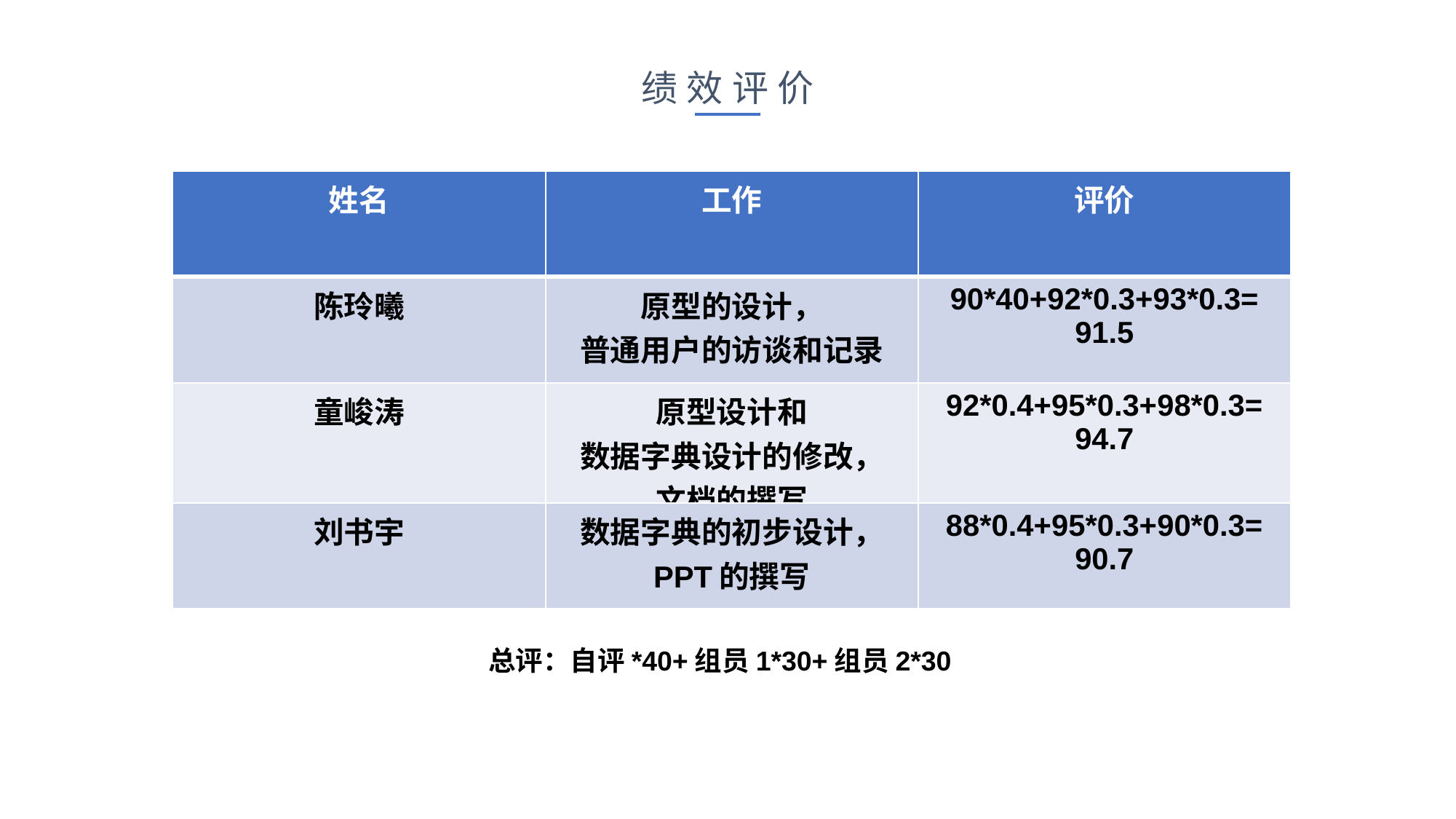

绩效评价
| 姓名 | 工作 | 评价 |
| --- | --- | --- |
| 陈玲曦 | 原型的设计， 普通用户的访谈和记录 | 90\*40+92\*0.3+93\*0.3= 91.5 |
| 童峻涛 | 原型设计和 数据字典设计的修改， 文档的撰写 | 92\*0.4+95\*0.3+98\*0.3= 94.7 |
| 刘书宇 | 数据字典的初步设计， PPT的撰写 | 88\*0.4+95\*0.3+90\*0.3= 90.7 |
总评：自评*40+组员1*30+组员2*30